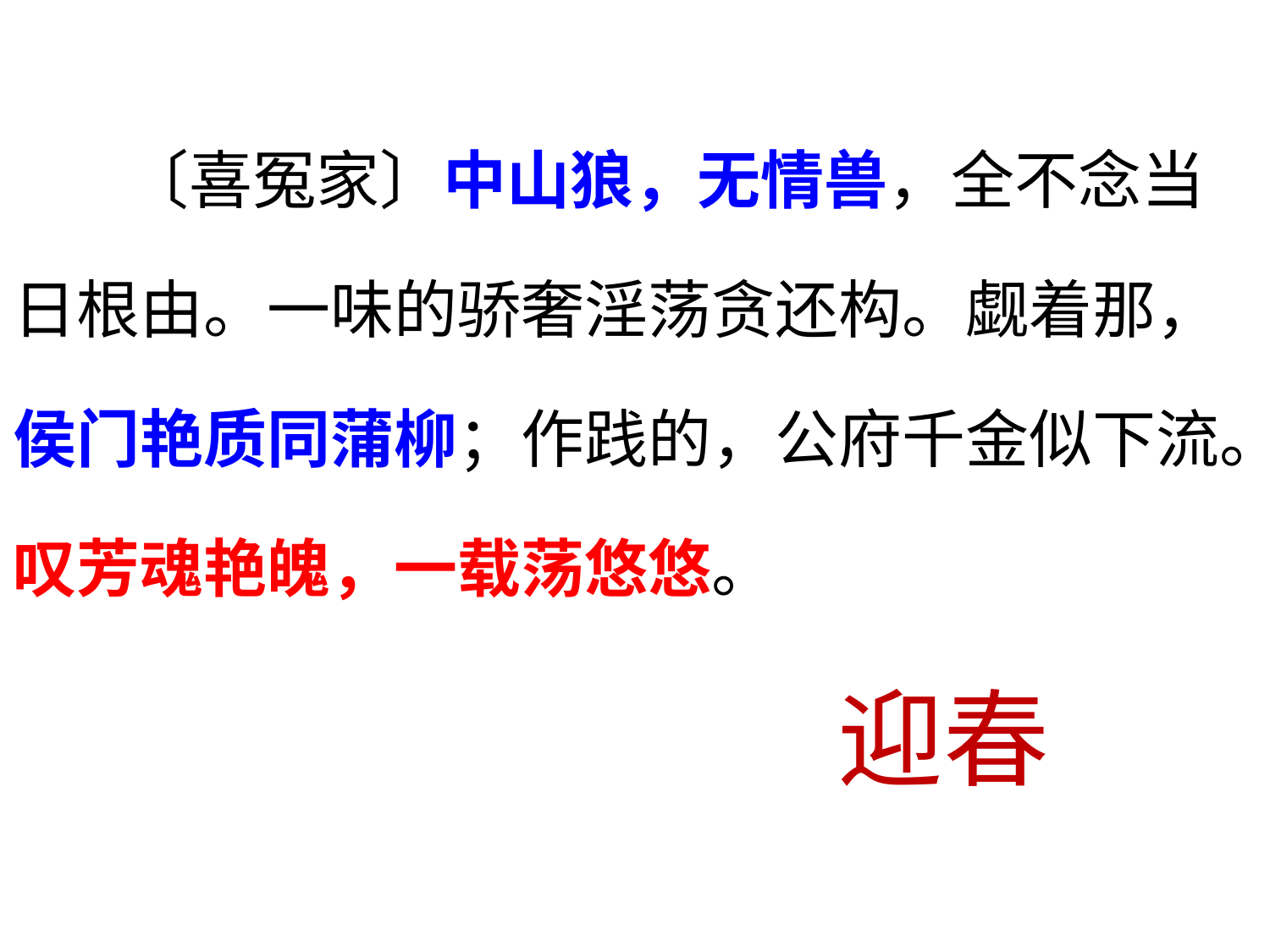

〔喜冤家〕中山狼，无情兽，全不念当日根由。一味的骄奢淫荡贪还构。觑着那，侯门艳质同蒲柳；作践的，公府千金似下流。叹芳魂艳魄，一载荡悠悠。
迎春